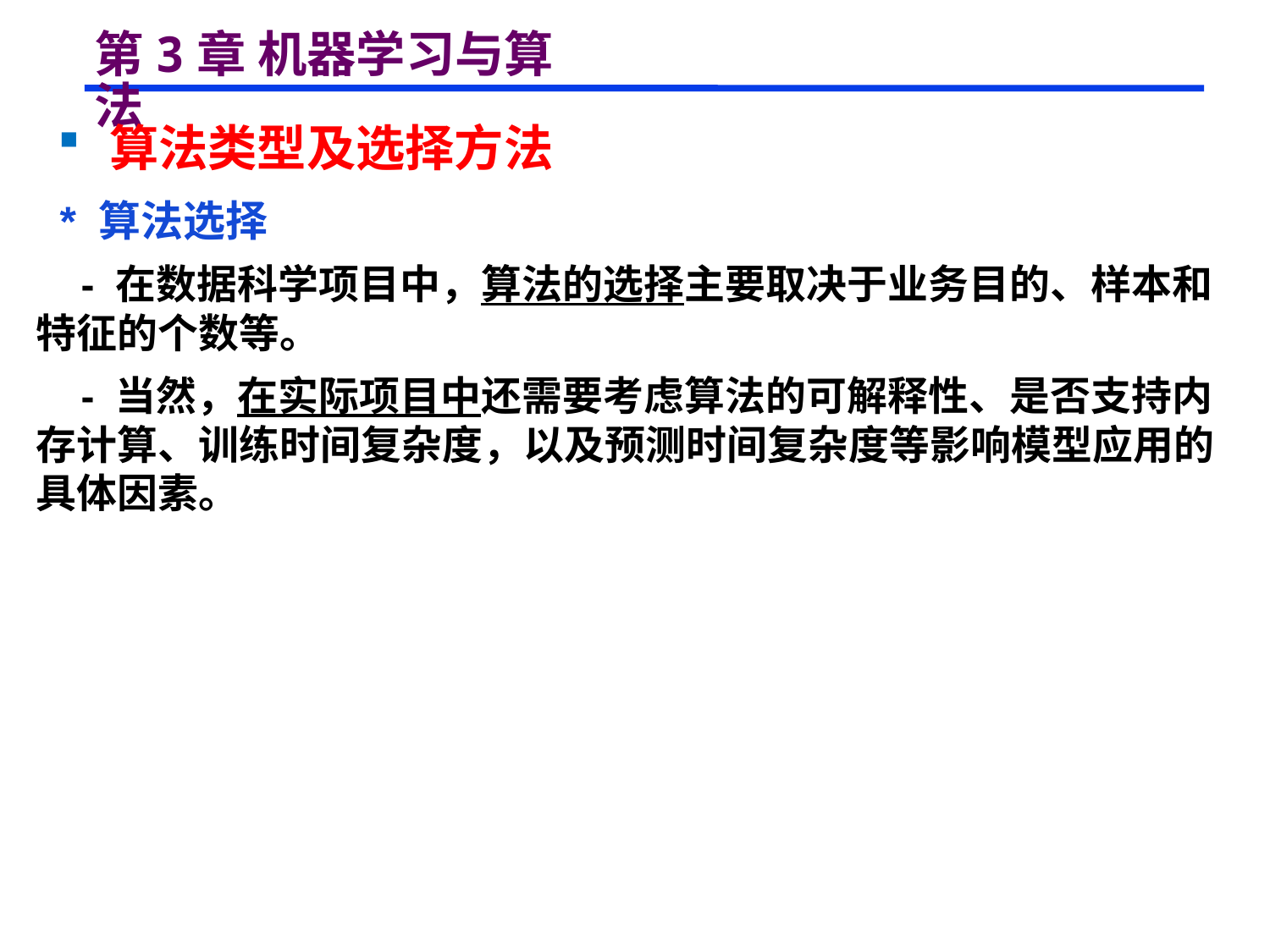

# 第3章 机器学习与算法
 算法类型及选择方法
  * 算法选择
    - 在数据科学项目中，算法的选择主要取决于业务目的、样本和特征的个数等。
    - 当然，在实际项目中还需要考虑算法的可解释性、是否支持内存计算、训练时间复杂度，以及预测时间复杂度等影响模型应用的具体因素。